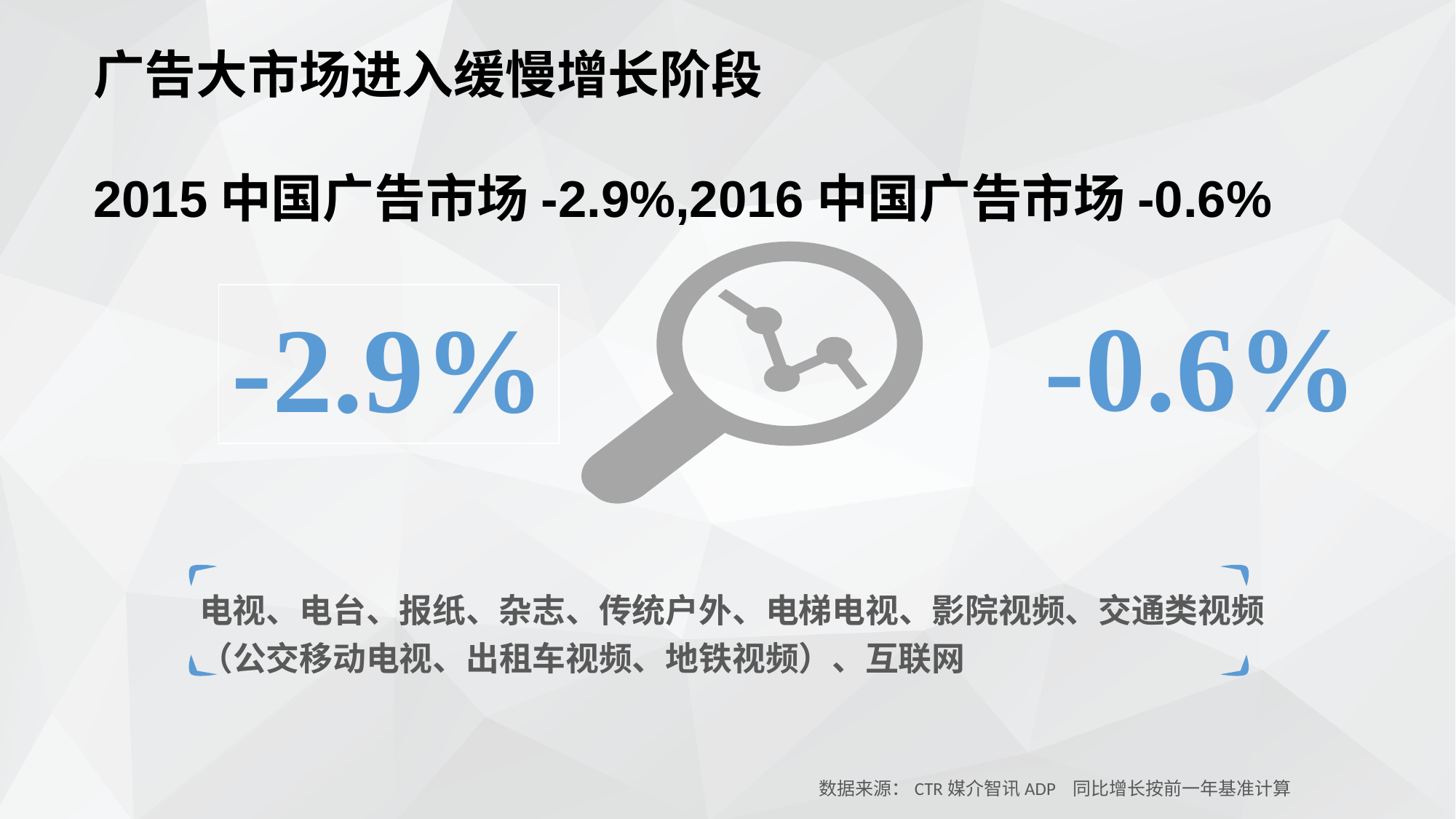

广告大市场进入缓慢增长阶段

2015中国广告市场-2.9%,2016中国广告市场-0.6%

-2.9%
-0.6%

电视、电台、报纸、杂志、传统户外、电梯电视、影院视频、交通类视频（公交移动电视、出租车视频、地铁视频）、互联网

数据来源：CTR媒介智讯ADP   同比增长按前一年基准计算